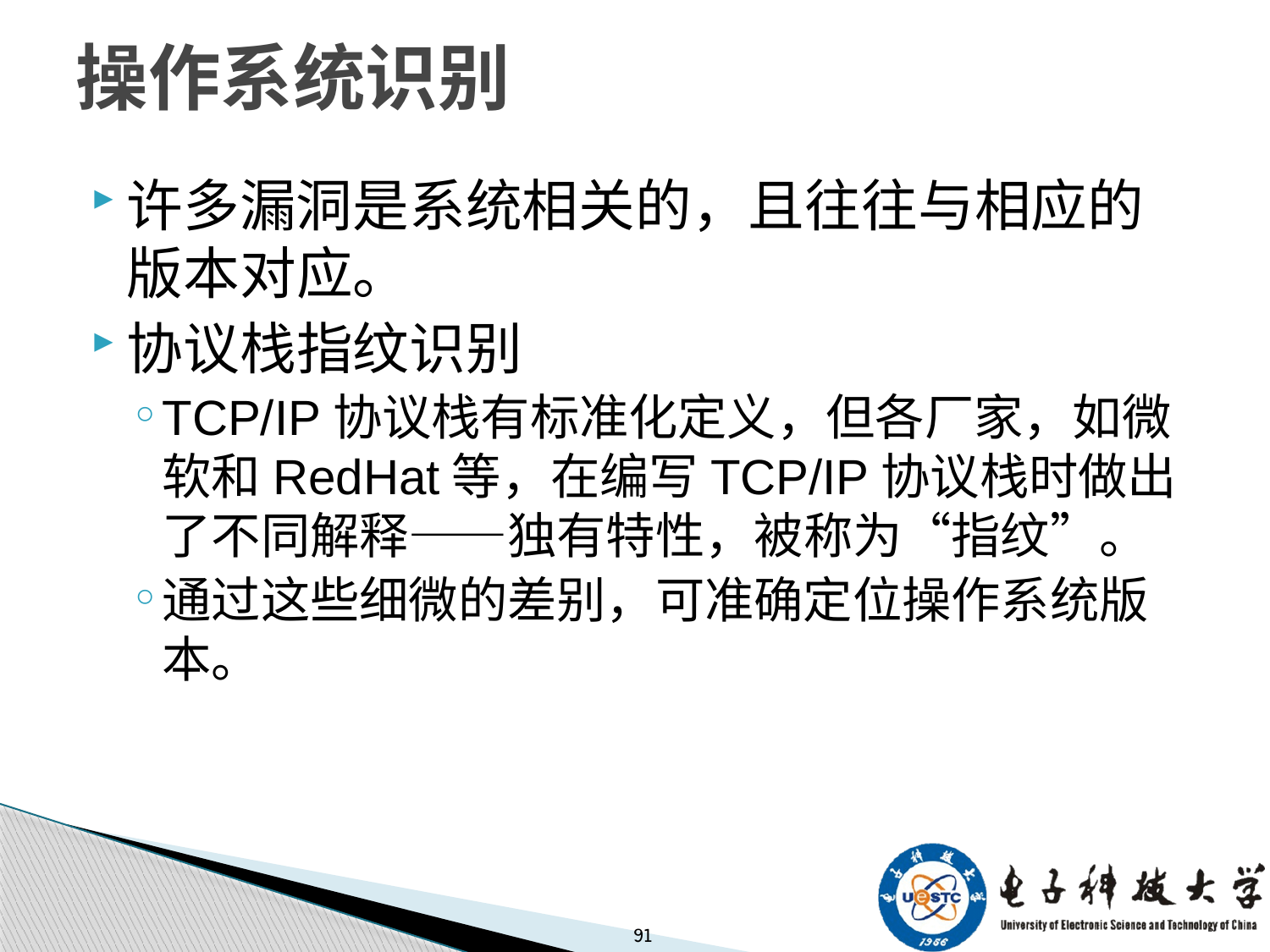

# 操作系统识别
许多漏洞是系统相关的，且往往与相应的版本对应。
协议栈指纹识别
TCP/IP协议栈有标准化定义，但各厂家，如微软和RedHat等，在编写TCP/IP协议栈时做出了不同解释——独有特性，被称为“指纹”。
通过这些细微的差别，可准确定位操作系统版本。
91